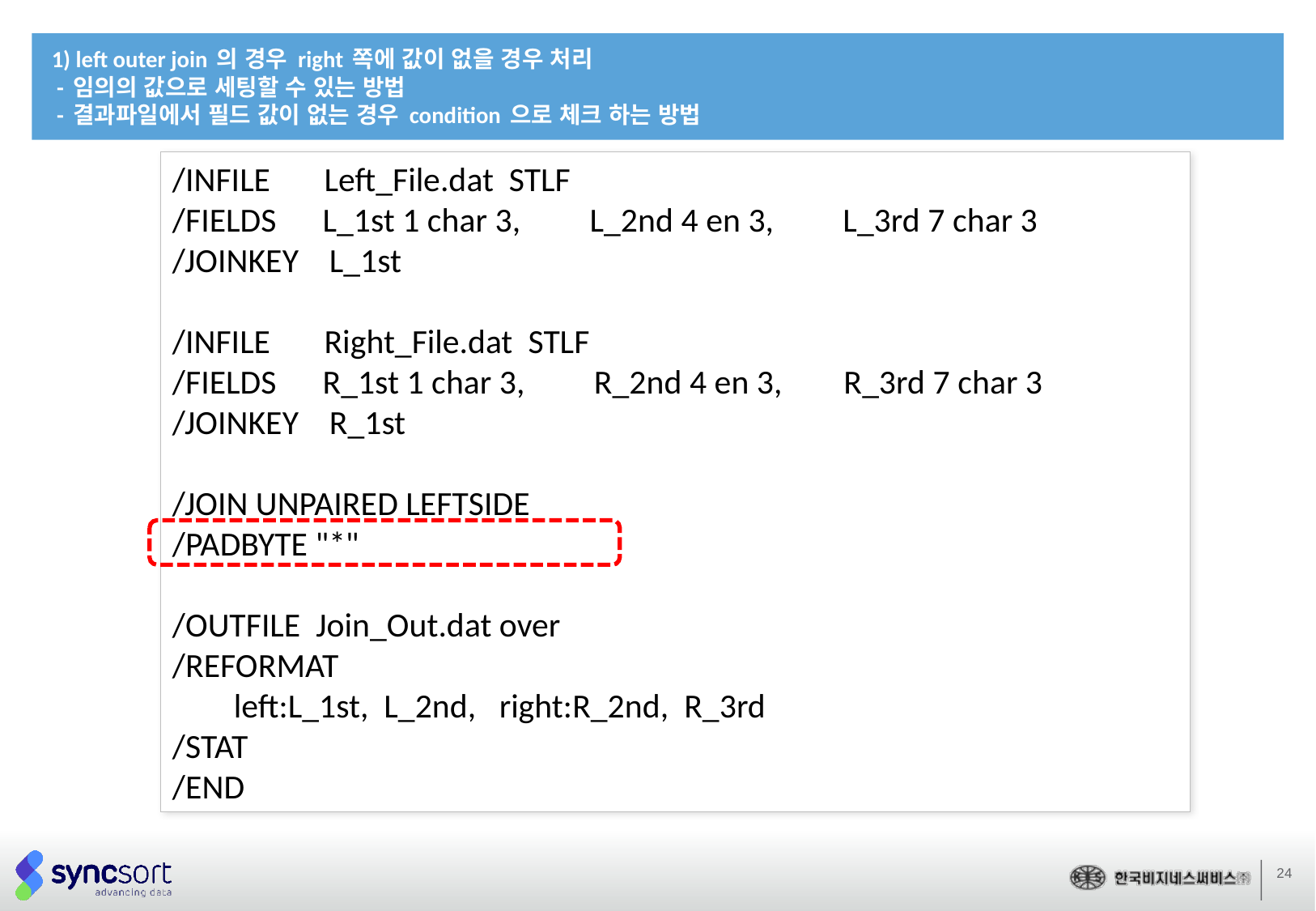

1) left outer join 의 경우 right 쪽에 값이 없을 경우 처리
 - 임의의 값으로 세팅할 수 있는 방법
 - 결과파일에서 필드 값이 없는 경우 condition 으로 체크 하는 방법
/INFILE       Left_File.dat  STLF
/FIELDS      L_1st 1 char 3,         L_2nd 4 en 3,         L_3rd 7 char 3
/JOINKEY    L_1st

/INFILE       Right_File.dat  STLF
/FIELDS      R_1st 1 char 3,         R_2nd 4 en 3,        R_3rd 7 char 3
/JOINKEY    R_1st

/JOIN UNPAIRED LEFTSIDE
/PADBYTE "*"

/OUTFILE  Join_Out.dat over
/REFORMAT
        left:L_1st,  L_2nd,   right:R_2nd,  R_3rd
/STAT
/END